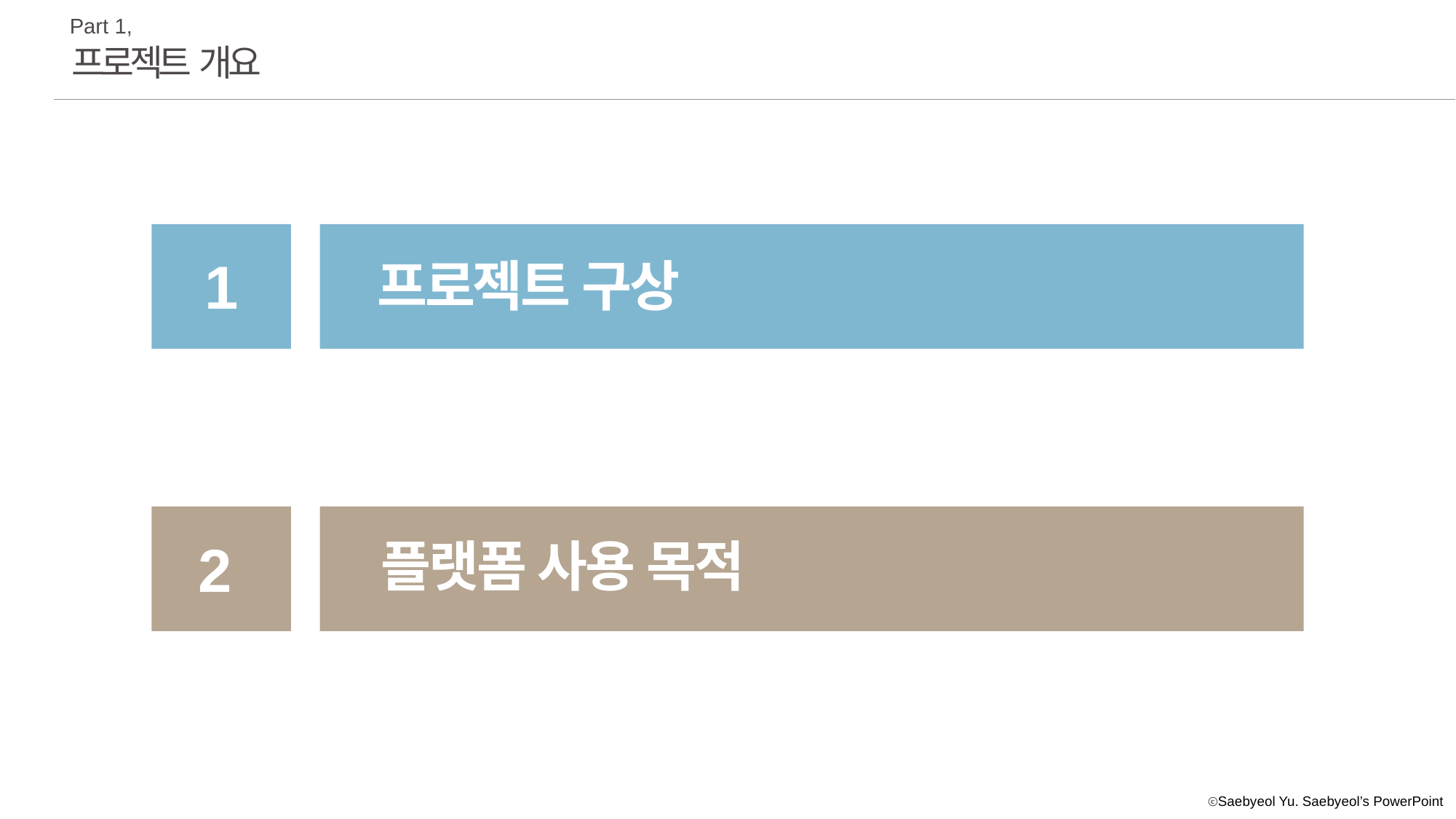

Part 1,
프로젝트  개요

1
프로젝트 구상

2
플랫폼 사용 목적